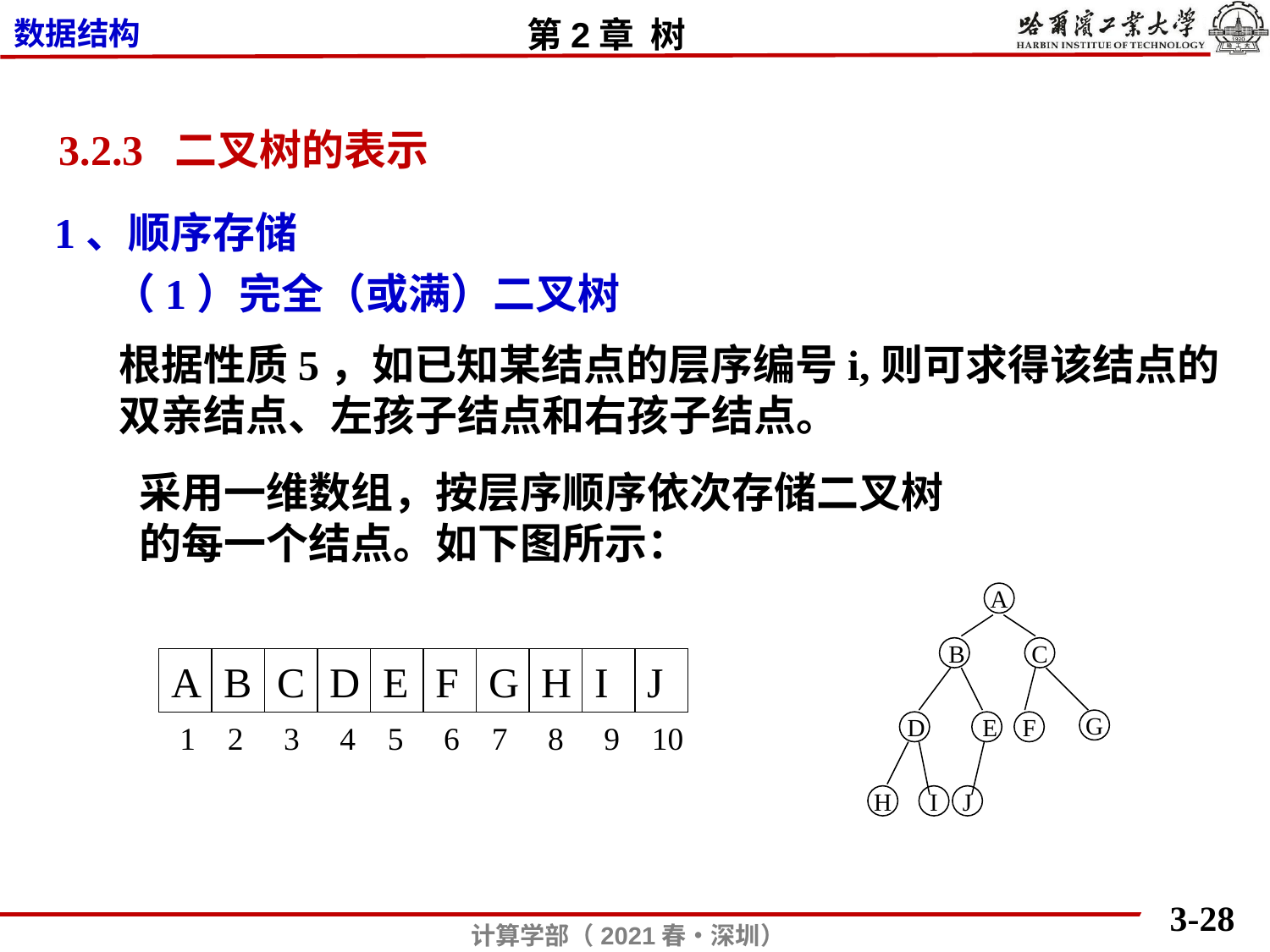

3.2.3  二叉树的表示
1、顺序存储
     （1）完全（或满）二叉树
根据性质5，如已知某结点的层序编号i,则可求得该结点的
双亲结点、左孩子结点和右孩子结点。
采用一维数组，按层序顺序依次存储二叉树
的每一个结点。如下图所示：
A

B
C

G
D
E
F

H
I
J
A
B
C
D
E
F
G
H
I
J
1    2     3     4    5     6    7     8     9    10